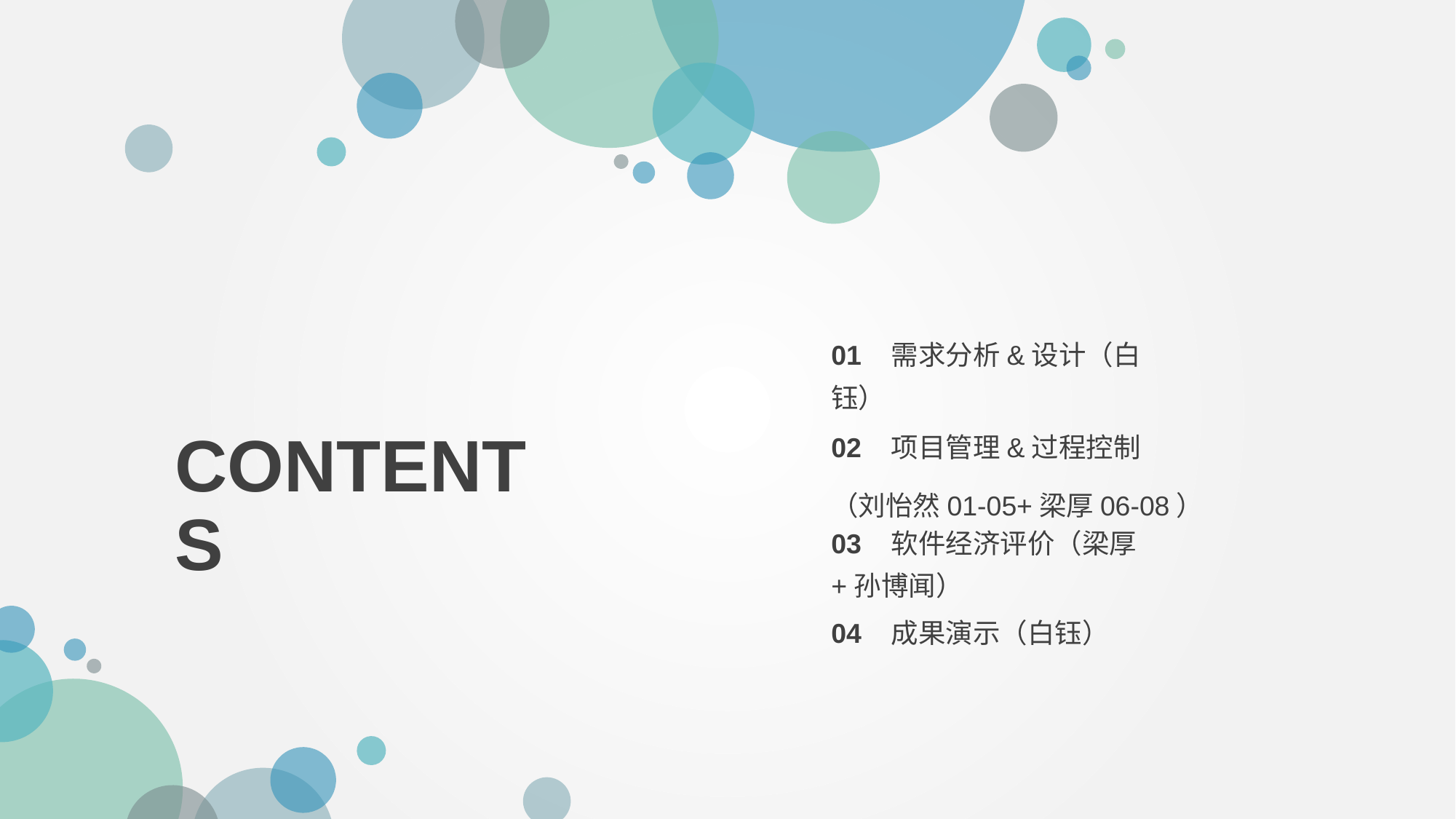

01   需求分析&设计（白钰）
02   项目管理&过程控制
（刘怡然01-05+梁厚06-08）
CONTENTS
03   软件经济评价（梁厚+孙博闻）
04   成果演示（白钰）